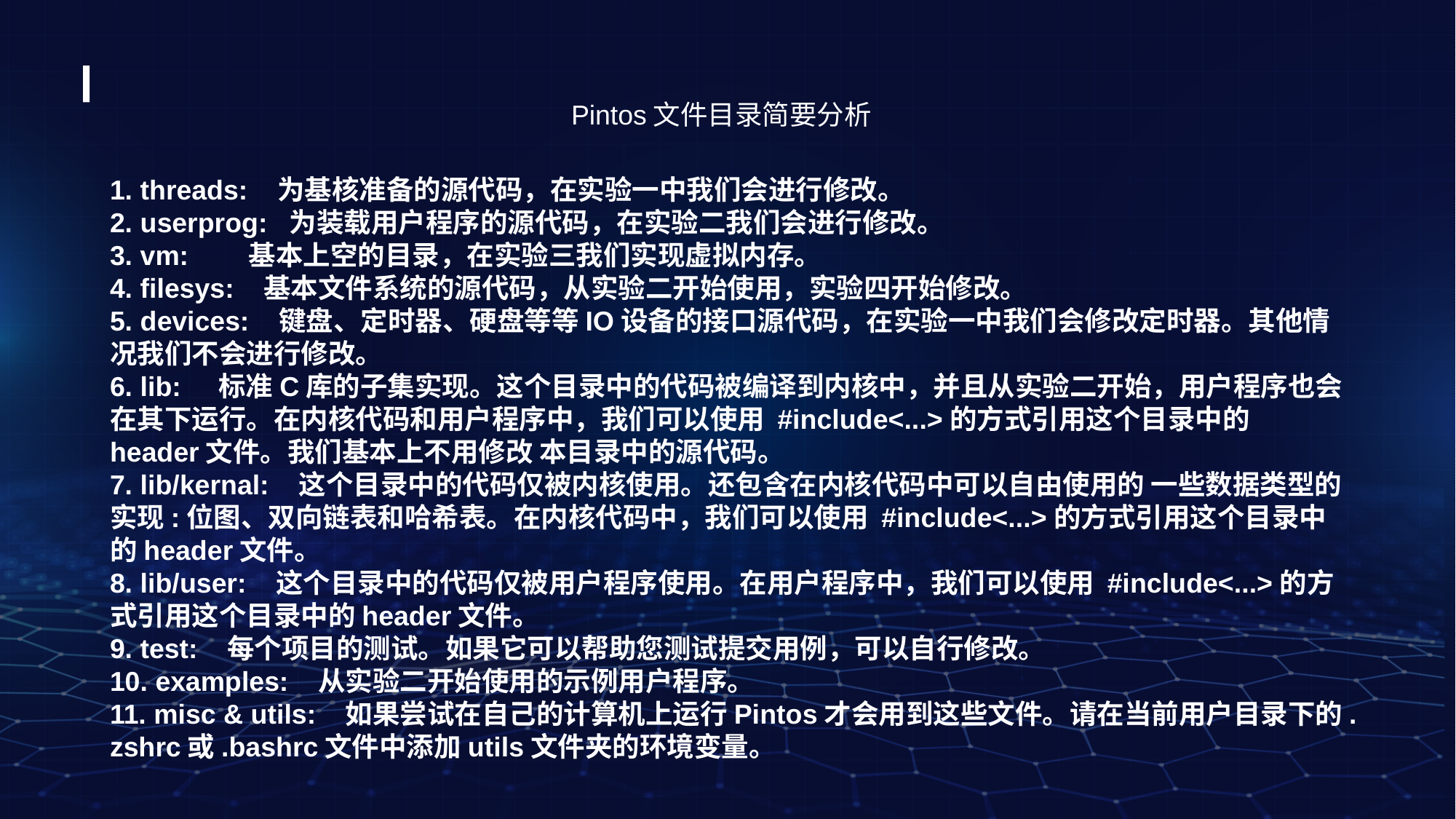

Pintos文件目录简要分析
1. threads:   为基核准备的源代码，在实验一中我们会进行修改。
2. userprog:  为装载用户程序的源代码，在实验二我们会进行修改。
3. vm:       基本上空的目录，在实验三我们实现虚拟内存。
4. filesys:   基本文件系统的源代码，从实验二开始使用，实验四开始修改。
5. devices:   键盘、定时器、硬盘等等IO设备的接口源代码，在实验一中我们会修改定时器。其他情况我们不会进行修改。
6. lib:    标准C库的子集实现。这个目录中的代码被编译到内核中，并且从实验二开始，用户程序也会在其下运行。在内核代码和用户程序中，我们可以使用 #include<...>的方式引用这个目录中的header文件。我们基本上不用修改 本目录中的源代码。
7. lib/kernal:   这个目录中的代码仅被内核使用。还包含在内核代码中可以自由使用的 一些数据类型的实现:位图、双向链表和哈希表。在内核代码中，我们可以使用 #include<...>的方式引用这个目录中的header文件。
8. lib/user:   这个目录中的代码仅被用户程序使用。在用户程序中，我们可以使用 #include<...>的方式引用这个目录中的header文件。
9. test:   每个项目的测试。如果它可以帮助您测试提交用例，可以自行修改。
10. examples:   从实验二开始使用的示例用户程序。
11. misc & utils:   如果尝试在自己的计算机上运行Pintos才会用到这些文件。请在当前用户目录下的.zshrc或.bashrc文件中添加utils文件夹的环境变量。